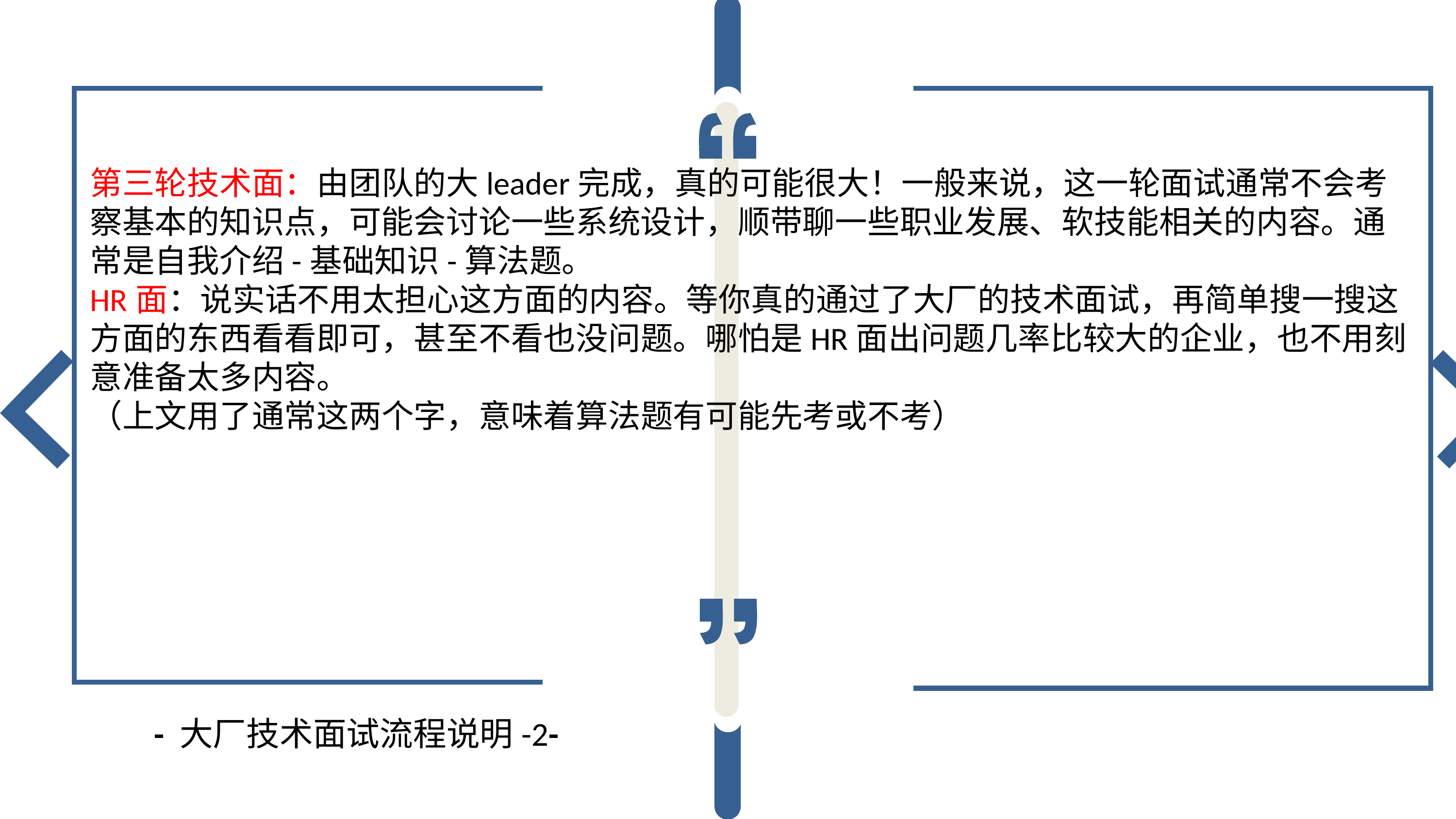

第三轮技术面：由团队的大leader完成，真的可能很大！一般来说，这一轮面试通常不会考察基本的知识点，可能会讨论一些系统设计，顺带聊一些职业发展、软技能相关的内容。通常是自我介绍-基础知识-算法题。
HR面：说实话不用太担心这方面的内容。等你真的通过了大厂的技术面试，再简单搜一搜这方面的东西看看即可，甚至不看也没问题。哪怕是HR面出问题几率比较大的企业，也不用刻意准备太多内容。
（上文用了通常这两个字，意味着算法题有可能先考或不考）

- 大厂技术面试流程说明-2-